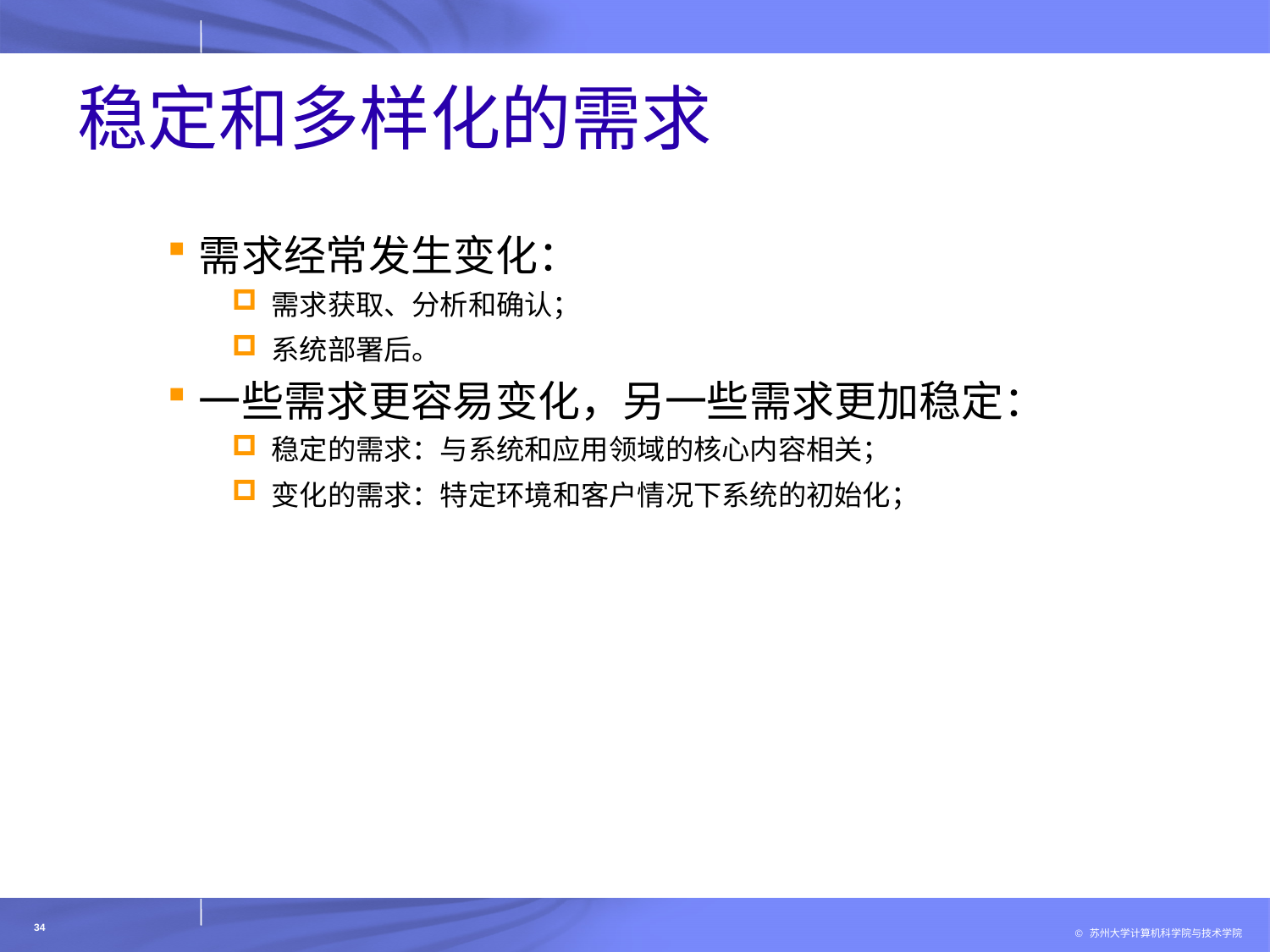

# 稳定和多样化的需求
需求经常发生变化：
需求获取、分析和确认；
系统部署后。
一些需求更容易变化，另一些需求更加稳定：
稳定的需求：与系统和应用领域的核心内容相关；
变化的需求：特定环境和客户情况下系统的初始化；
34